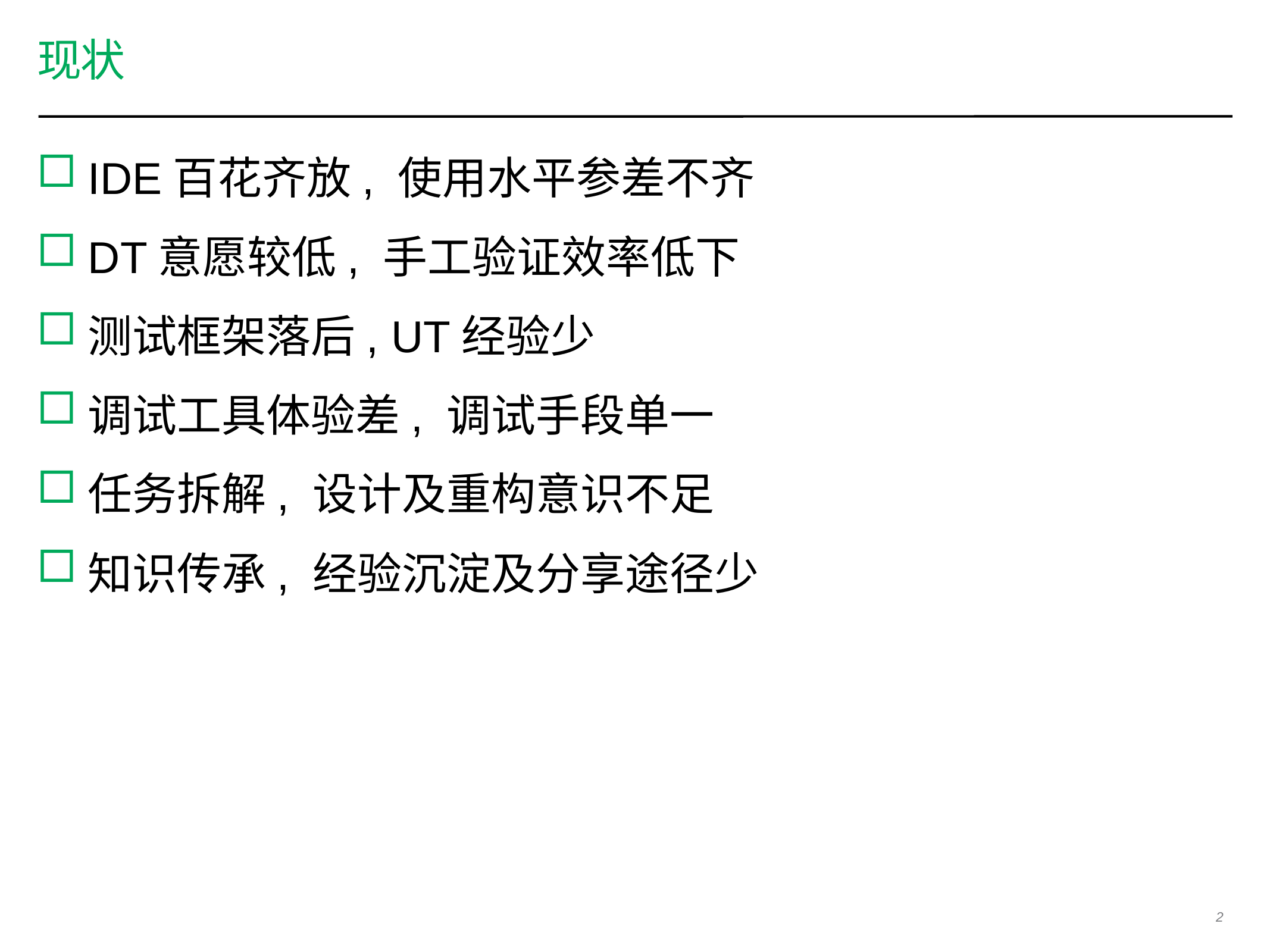

# 现状
IDE百花齐放, 使用水平参差不齐
DT意愿较低, 手工验证效率低下
测试框架落后, UT经验少
调试工具体验差, 调试手段单一
任务拆解, 设计及重构意识不足
知识传承, 经验沉淀及分享途径少
2